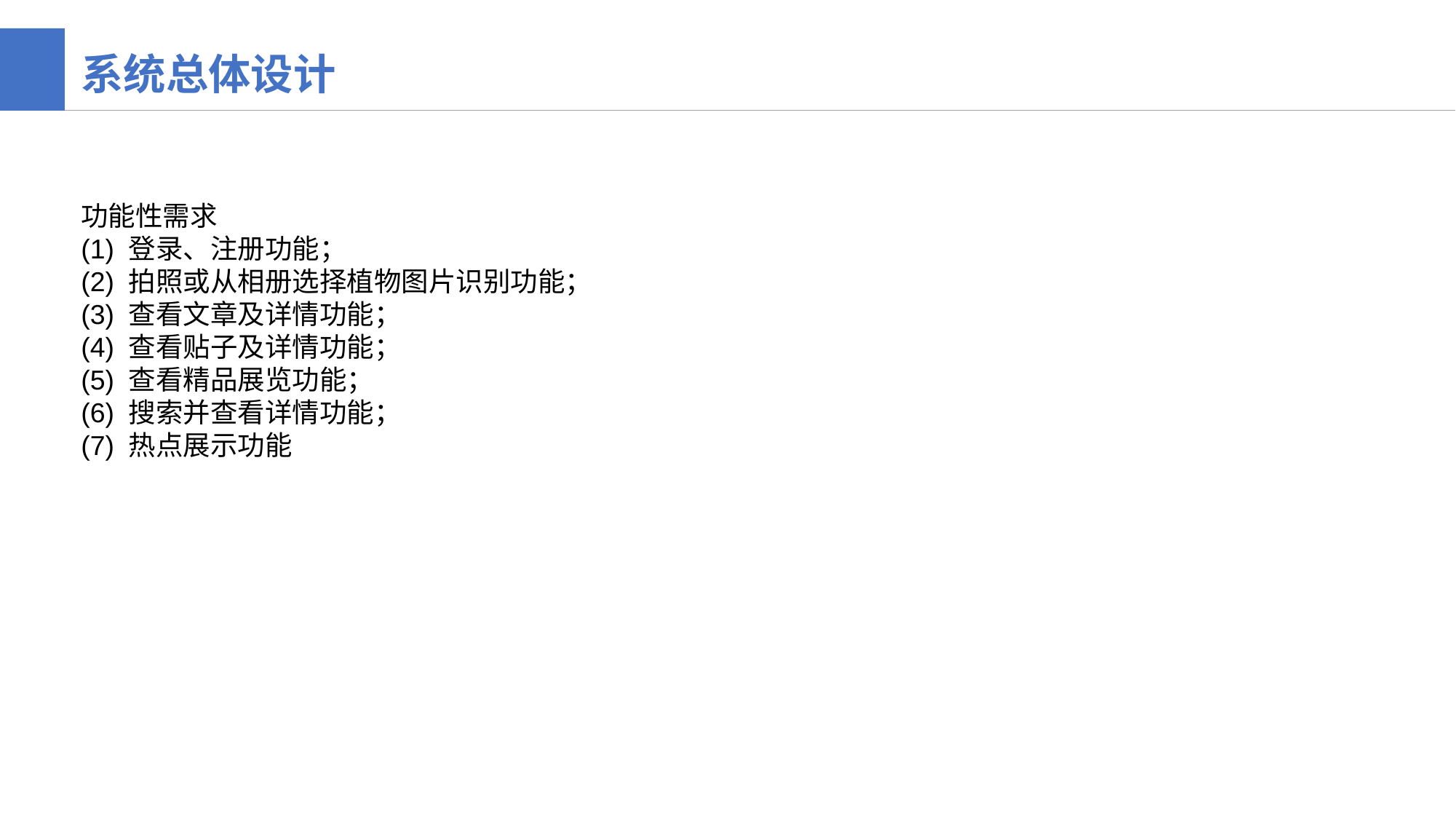

系统总体设计
功能性需求
(1) 登录、注册功能；
(2) 拍照或从相册选择植物图片识别功能；
(3) 查看文章及详情功能；
(4) 查看贴子及详情功能；
(5) 查看精品展览功能；
(6) 搜索并查看详情功能；
(7) 热点展示功能
50%
90%
70%